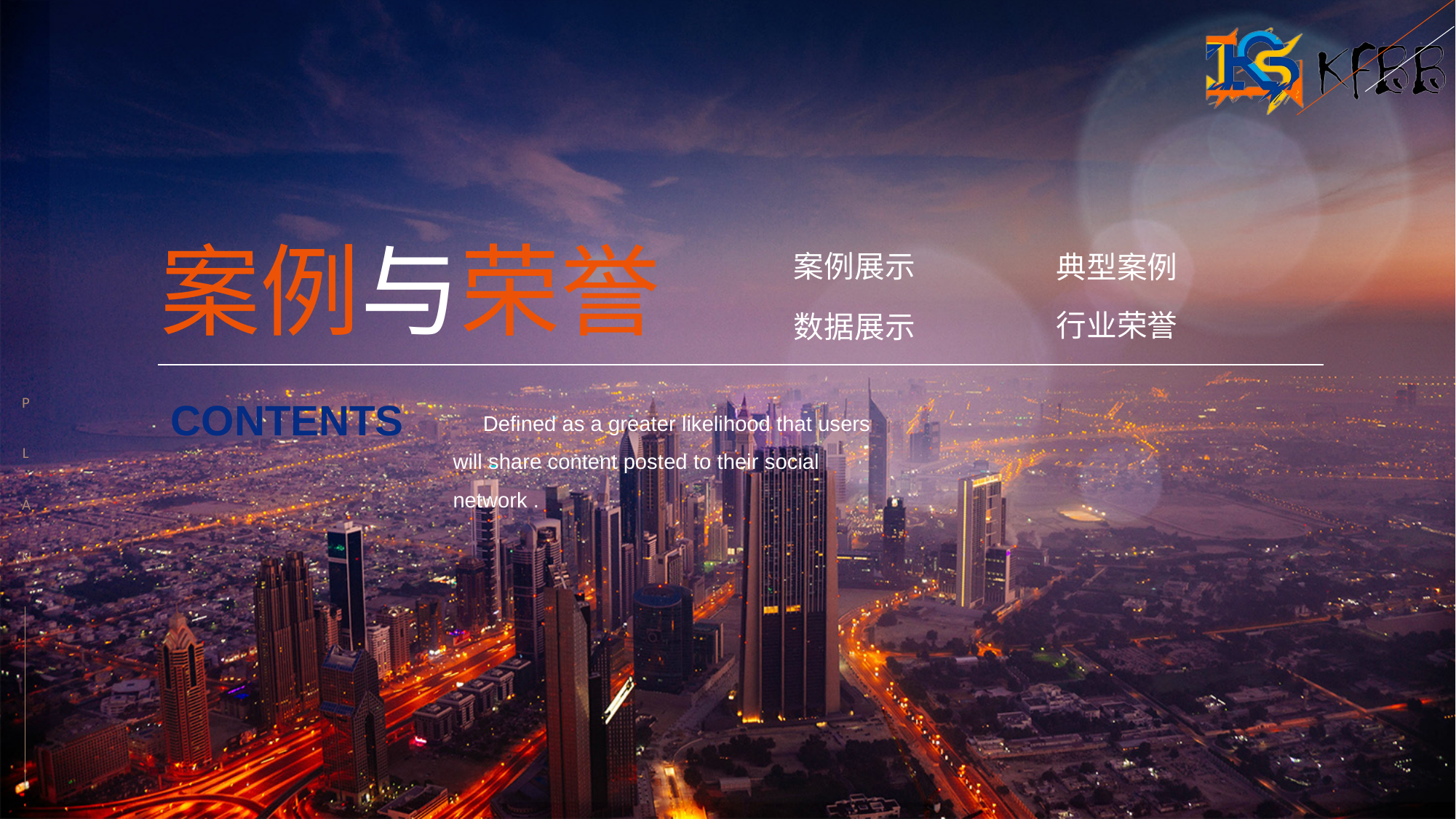

案例与荣誉
案例展示

典型案例

行业荣誉

数据展示

P
 L
A
N
CONTENTS
     Defined as a greater likelihood that users will share content posted to their social network .